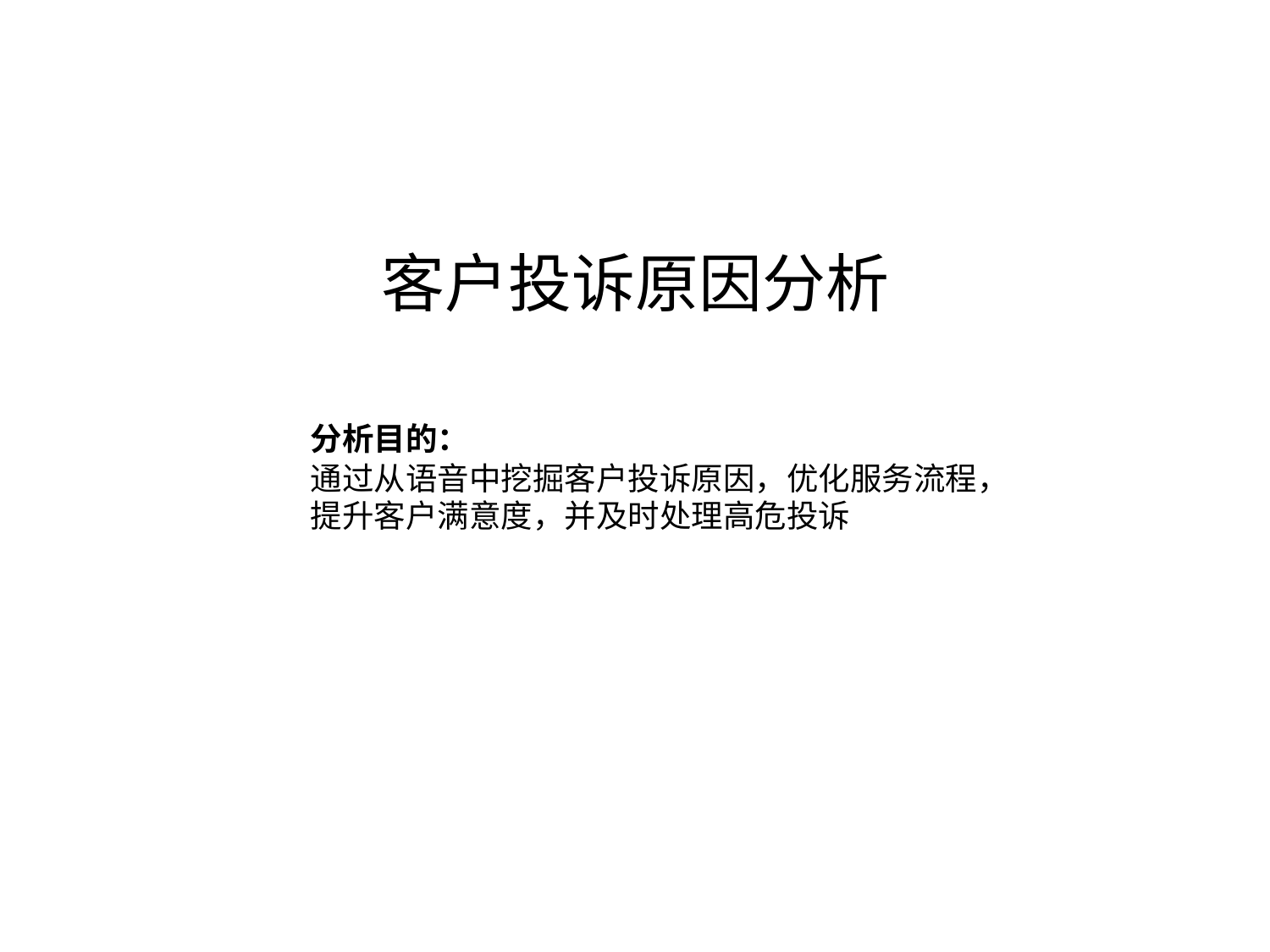

客户投诉原因分析
分析目的：
通过从语音中挖掘客户投诉原因，优化服务流程，
提升客户满意度，并及时处理高危投诉